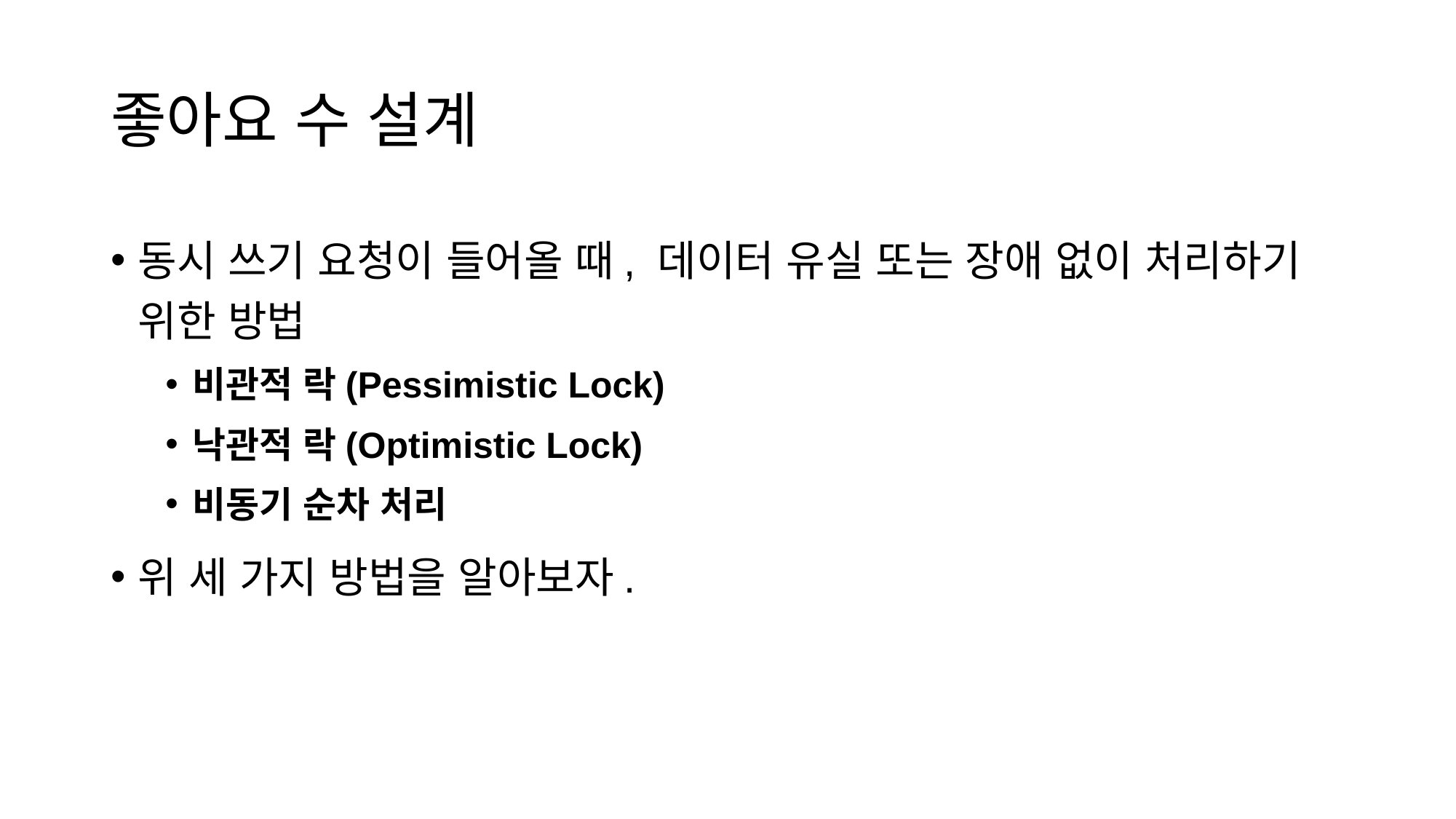

# 좋아요 수 설계
동시 쓰기 요청이 들어올 때, 데이터 유실 또는 장애 없이 처리하기 위한 방법
비관적 락(Pessimistic Lock)
낙관적 락(Optimistic Lock)
비동기 순차 처리
위 세 가지 방법을 알아보자.